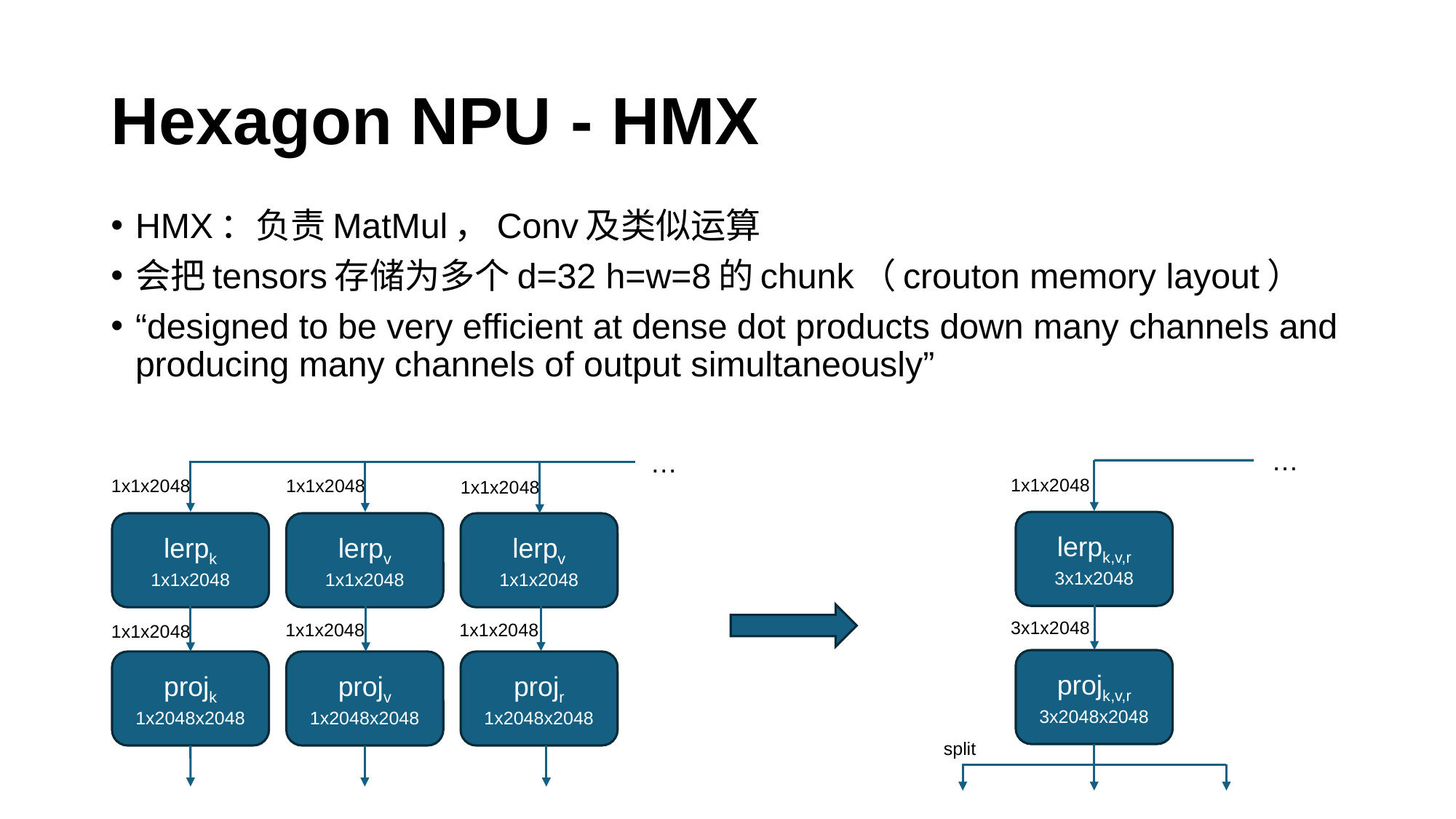

# Hexagon NPU - HMX
HMX：负责MatMul，Conv及类似运算
会把tensors存储为多个d=32 h=w=8的chunk（crouton memory layout）
“designed to be very efficient at dense dot products down many channels and producing many channels of output simultaneously”
…
…
1x1x2048
1x1x2048
1x1x2048
1x1x2048
lerpk,v,r
3x1x2048
lerpv
1x1x2048
lerpv
1x1x2048
lerpk
1x1x2048

3x1x2048
1x1x2048
1x1x2048
1x1x2048
projk,v,r
3x2048x2048
projk
1x2048x2048
projv
1x2048x2048
projr
1x2048x2048
split